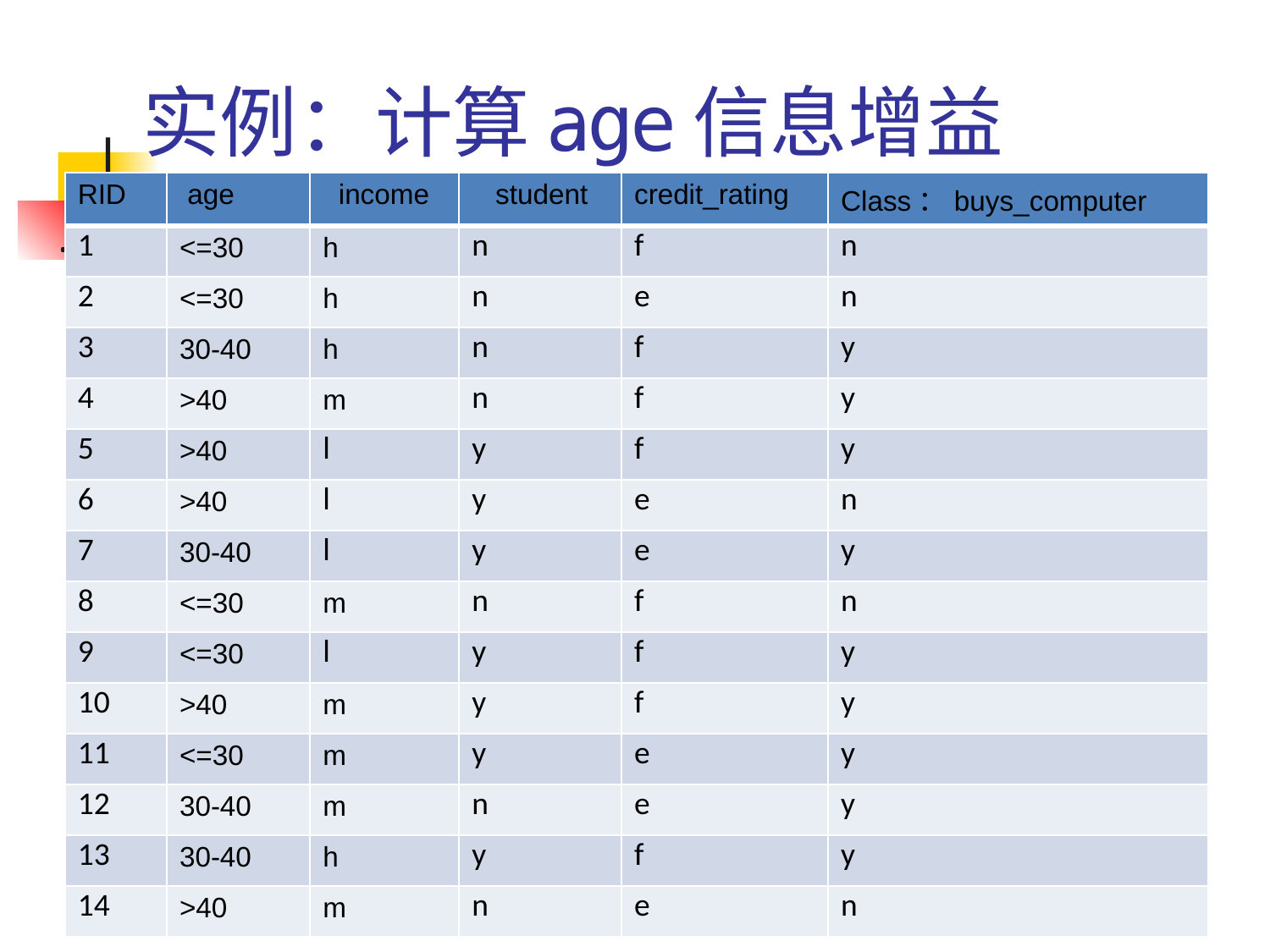

# 实例：计算age信息增益
| RID | age | income | student | credit\_rating | Class：buys\_computer |
| --- | --- | --- | --- | --- | --- |
| 1 | <=30 | h | n | f | n |
| 2 | <=30 | h | n | e | n |
| 3 | 30-40 | h | n | f | y |
| 4 | >40 | m | n | f | y |
| 5 | >40 | l | y | f | y |
| 6 | >40 | l | y | e | n |
| 7 | 30-40 | l | y | e | y |
| 8 | <=30 | m | n | f | n |
| 9 | <=30 | l | y | f | y |
| 10 | >40 | m | y | f | y |
| 11 | <=30 | m | y | e | y |
| 12 | 30-40 | m | n | e | y |
| 13 | 30-40 | h | y | f | y |
| 14 | >40 | m | n | e | n |